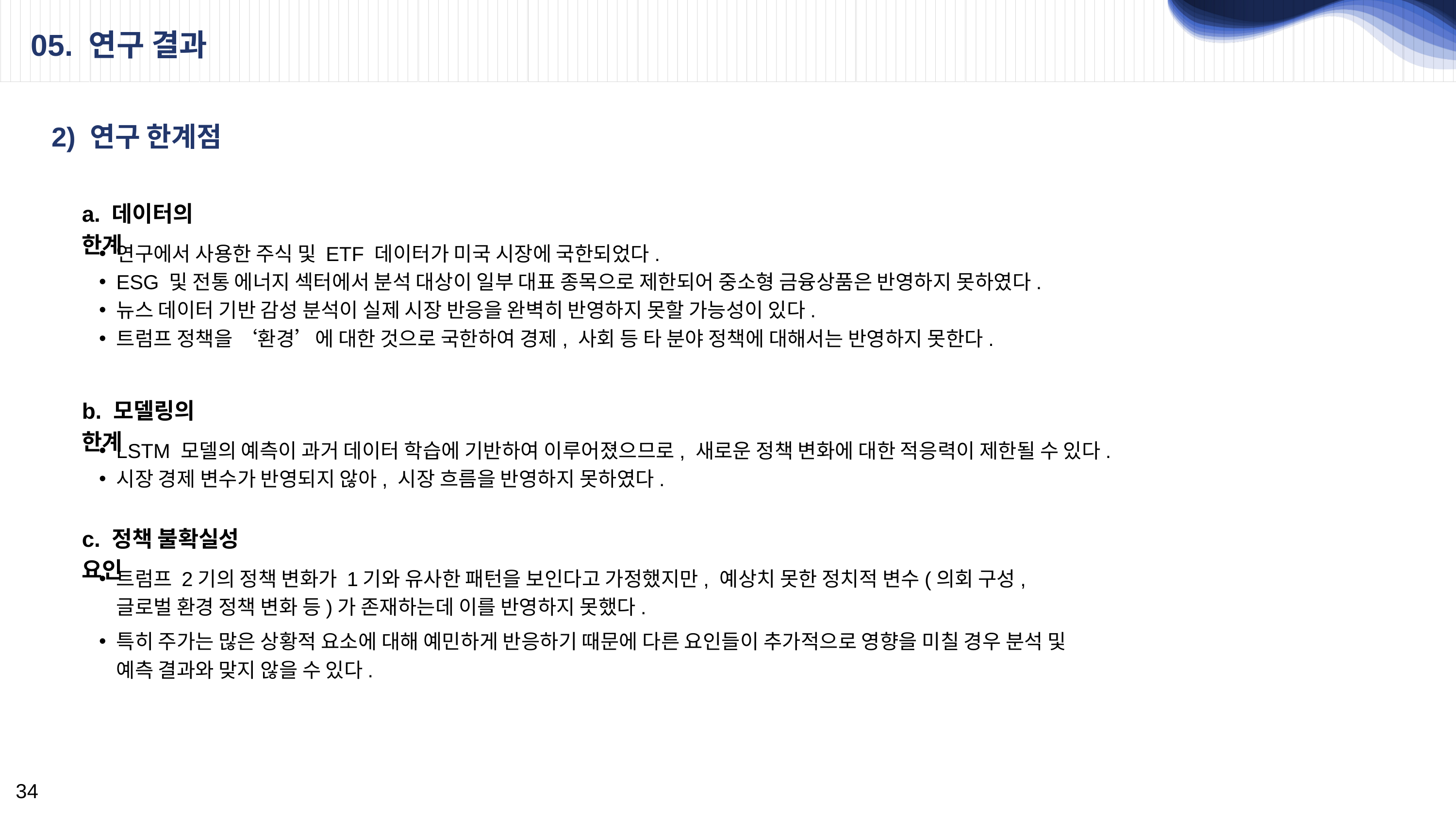

05. 연구 결과
2) 연구 한계점
a. 데이터의 한계
연구에서 사용한 주식 및 ETF 데이터가 미국 시장에 국한되었다.
ESG 및 전통 에너지 섹터에서 분석 대상이 일부 대표 종목으로 제한되어 중소형 금융상품은 반영하지 못하였다.
뉴스 데이터 기반 감성 분석이 실제 시장 반응을 완벽히 반영하지 못할 가능성이 있다.
트럼프 정책을 ‘환경’에 대한 것으로 국한하여 경제, 사회 등 타 분야 정책에 대해서는 반영하지 못한다.
b. 모델링의 한계
LSTM 모델의 예측이 과거 데이터 학습에 기반하여 이루어졌으므로, 새로운 정책 변화에 대한 적응력이 제한될 수 있다.
시장 경제 변수가 반영되지 않아, 시장 흐름을 반영하지 못하였다.

c. 정책 불확실성 요인
트럼프 2기의 정책 변화가 1기와 유사한 패턴을 보인다고 가정했지만, 예상치 못한 정치적 변수(의회 구성, 글로벌 환경 정책 변화 등)가 존재하는데 이를 반영하지 못했다.
특히 주가는 많은 상황적 요소에 대해 예민하게 반응하기 때문에 다른 요인들이 추가적으로 영향을 미칠 경우 분석 및 예측 결과와 맞지 않을 수 있다.
34